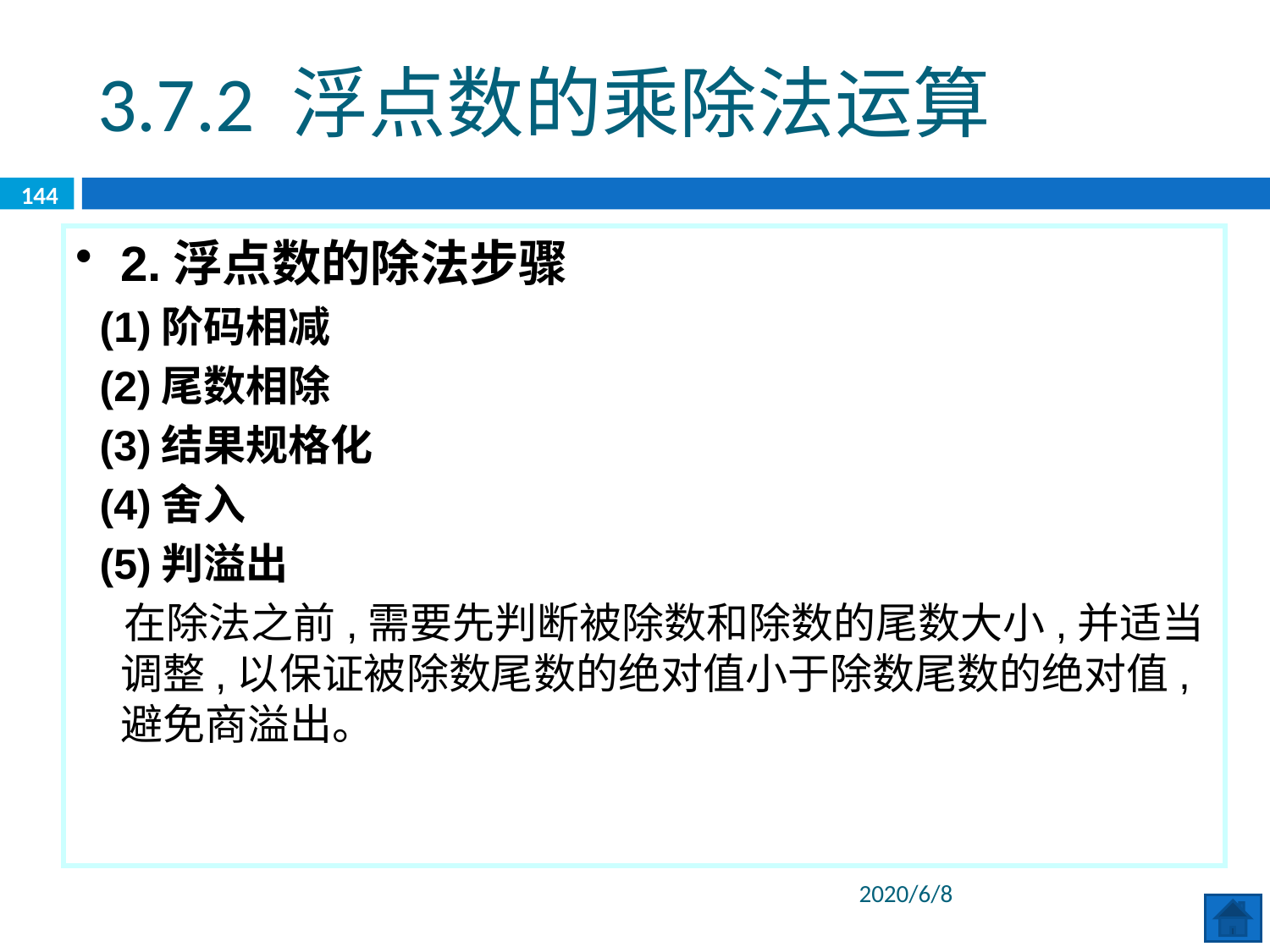

3.7.2 浮点数的乘除法运算
144
2.浮点数的除法步骤
  (1)阶码相减
  (2)尾数相除
  (3)结果规格化
  (4)舍入
  (5)判溢出
    在除法之前,需要先判断被除数和除数的尾数大小,并适当调整,以保证被除数尾数的绝对值小于除数尾数的绝对值,避免商溢出。
2020/6/8